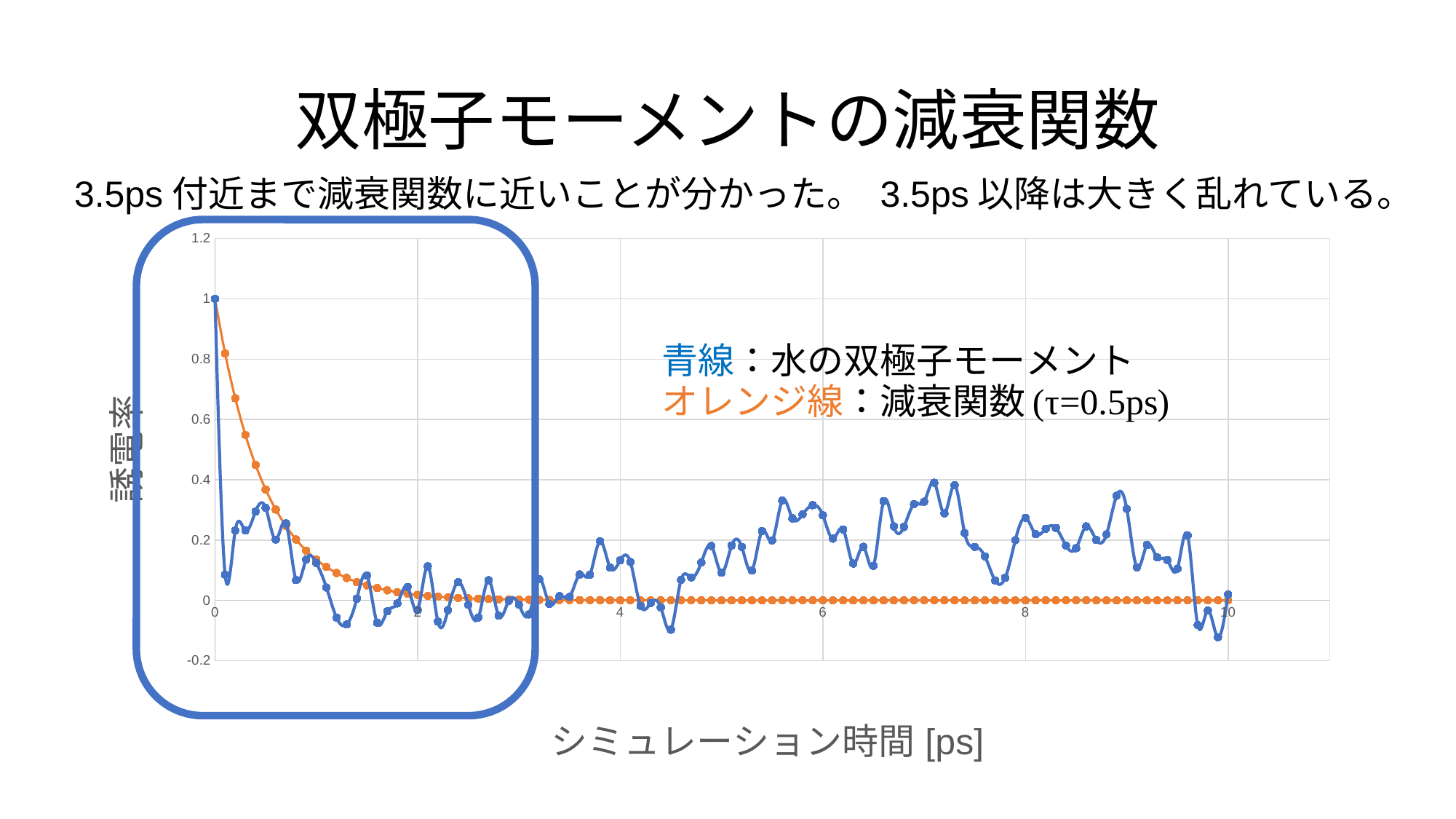

# 双極子モーメントの減衰関数
3.5ps付近まで減衰関数に近いことが分かった。 3.5ps以降は大きく乱れている。

### Chart

| Category |  |  |
|---|---|---|